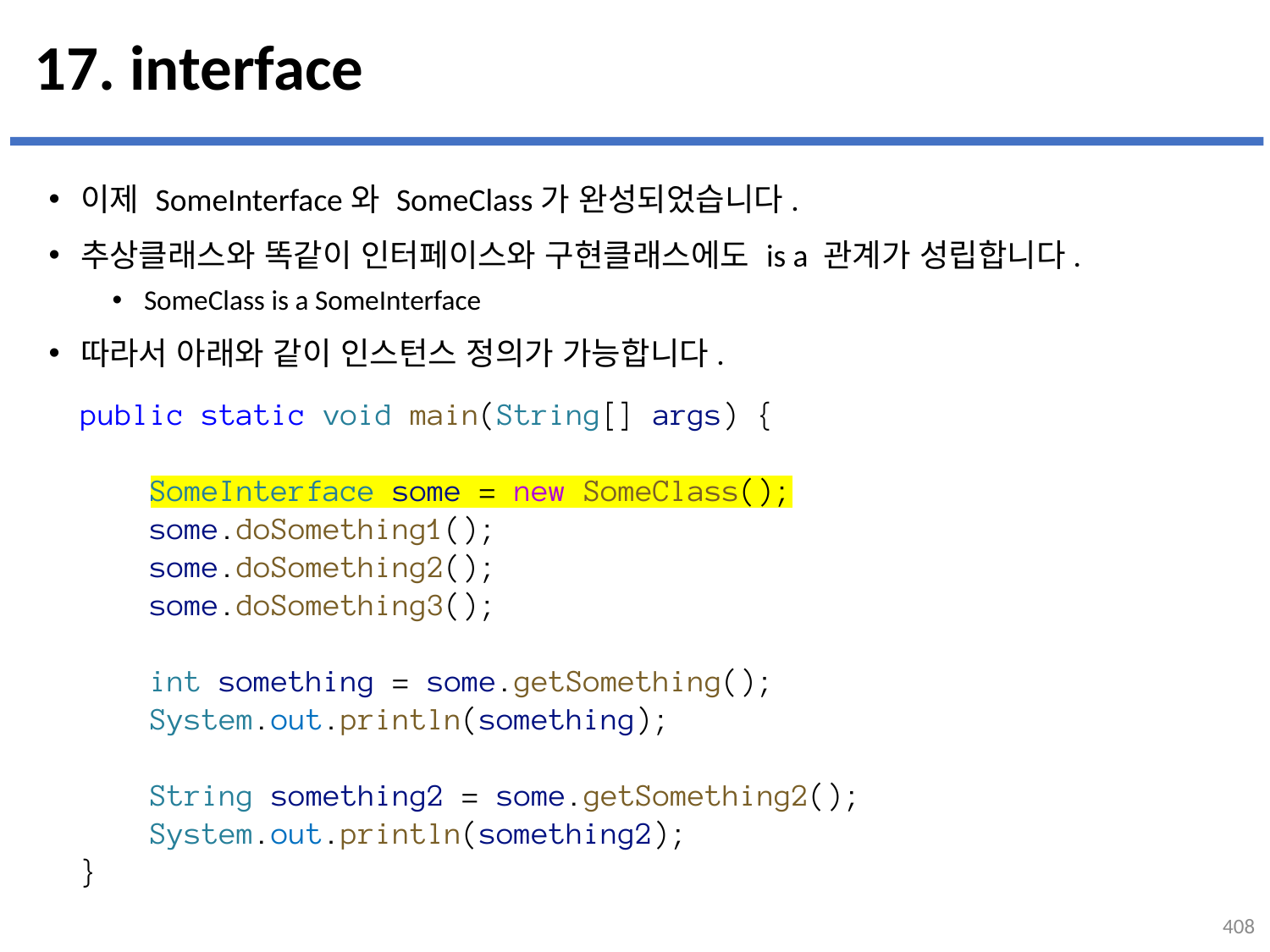

# 17. interface
이제 SomeInterface와 SomeClass가 완성되었습니다.
추상클래스와 똑같이 인터페이스와 구현클래스에도 is a 관계가 성립합니다.
SomeClass is a SomeInterface
따라서 아래와 같이 인스턴스 정의가 가능합니다.
public static void main(String[] args) {
    SomeInterface some = new SomeClass();
    some.doSomething1();
    some.doSomething2();
    some.doSomething3();
    int something = some.getSomething();
    System.out.println(something);
    String something2 = some.getSomething2();
    System.out.println(something2);
}
408